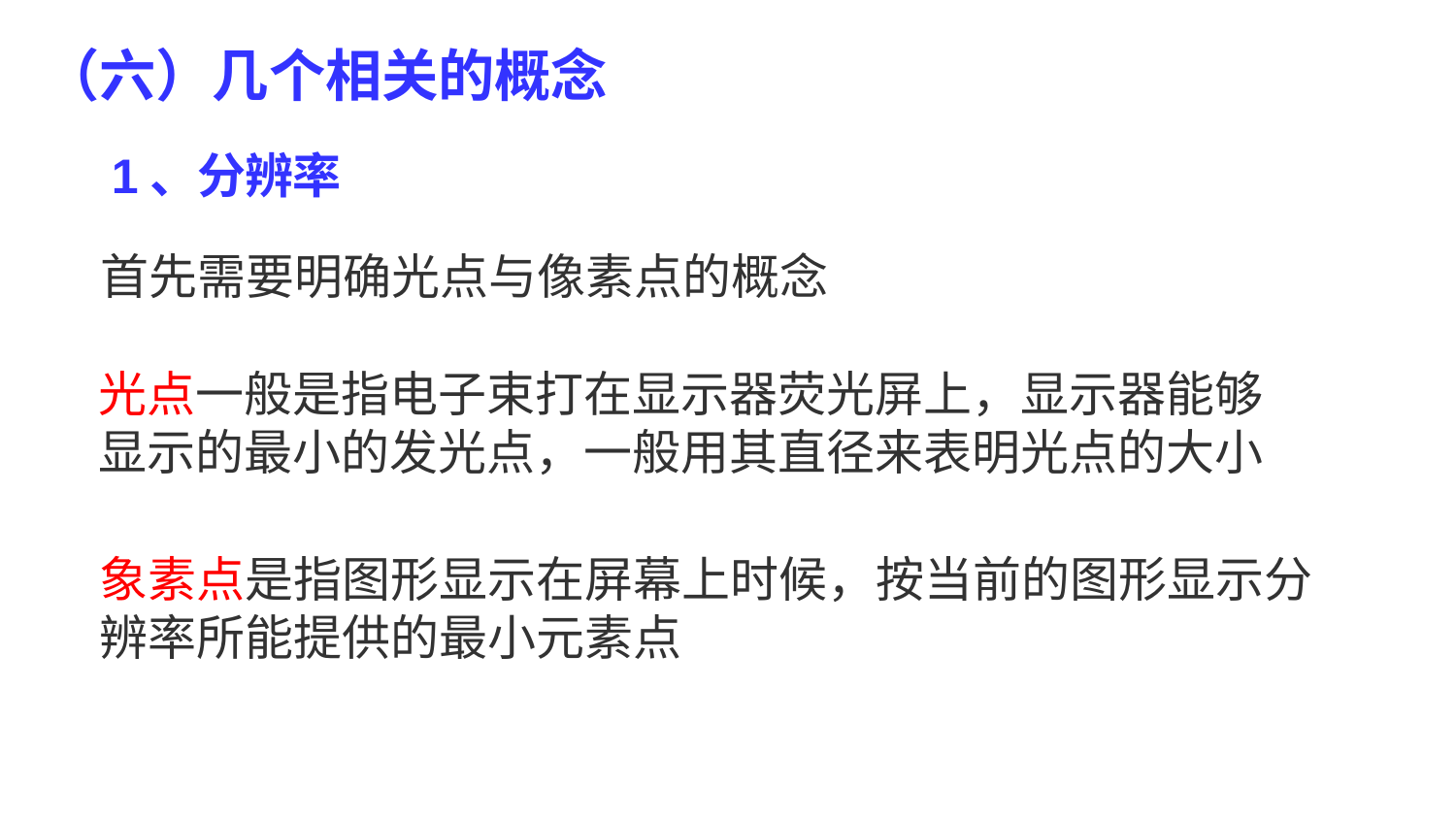

# （六）几个相关的概念
1、分辨率
首先需要明确光点与像素点的概念

光点一般是指电子束打在显示器荧光屏上，显示器能够 显示的最小的发光点，一般用其直径来表明光点的大小

象素点是指图形显示在屏幕上时候，按当前的图形显示分 辨率所能提供的最小元素点